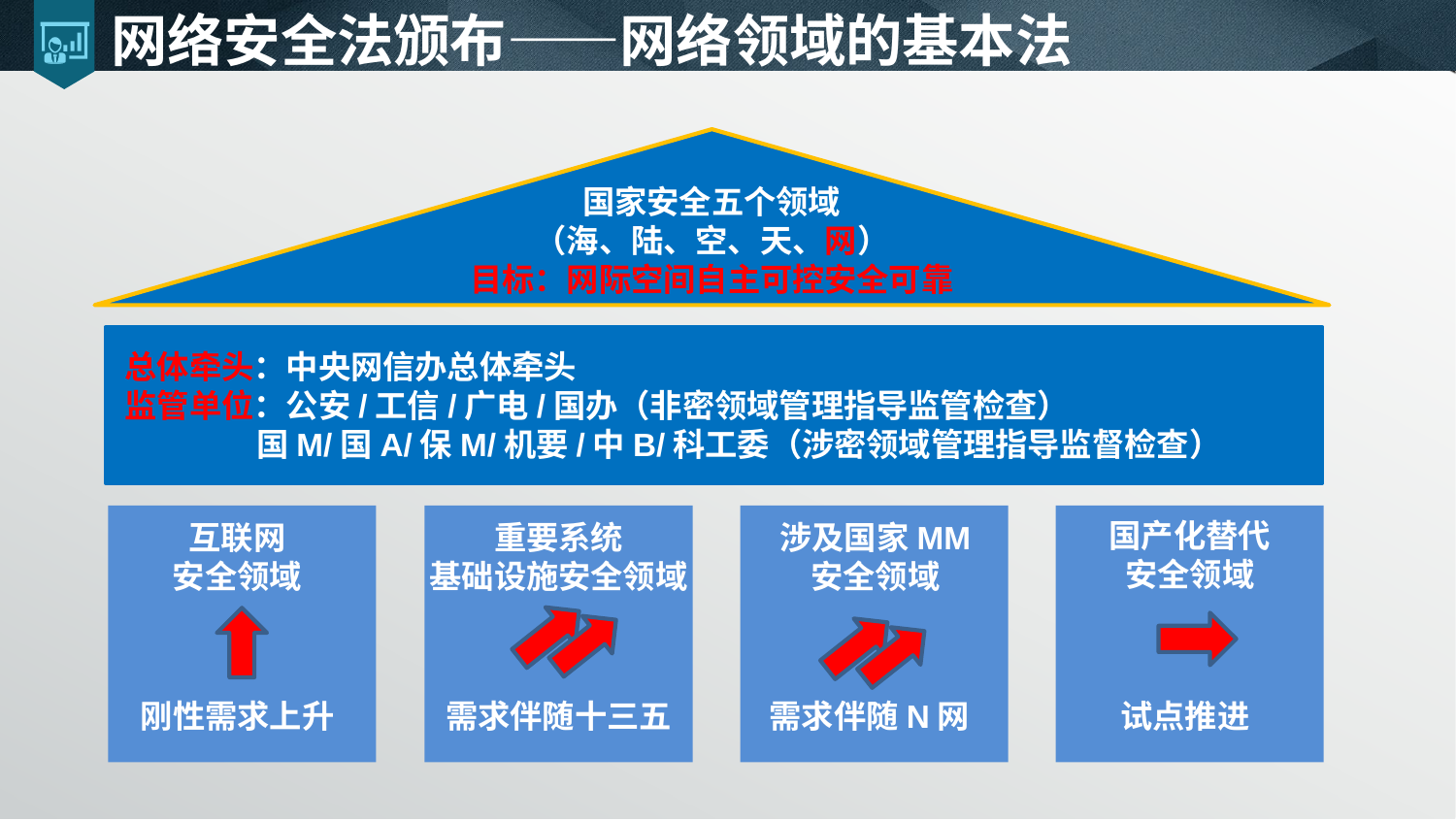

# 网络安全法颁布——网络领域的基本法

国家安全五个领域
（海、陆、空、天、网）
目标：网际空间自主可控安全可靠
总体牵头：中央网信办总体牵头
监管单位：公安/工信/广电/国办（非密领域管理指导监管检查）
                 国M/国A/保M/机要/中B/科工委（涉密领域管理指导监督检查）

互联网
安全领域
刚性需求上升

涉及国家MM
安全领域
需求伴随N网

国产化替代
安全领域
试点推进
重要系统
基础设施安全领域

需求伴随十三五